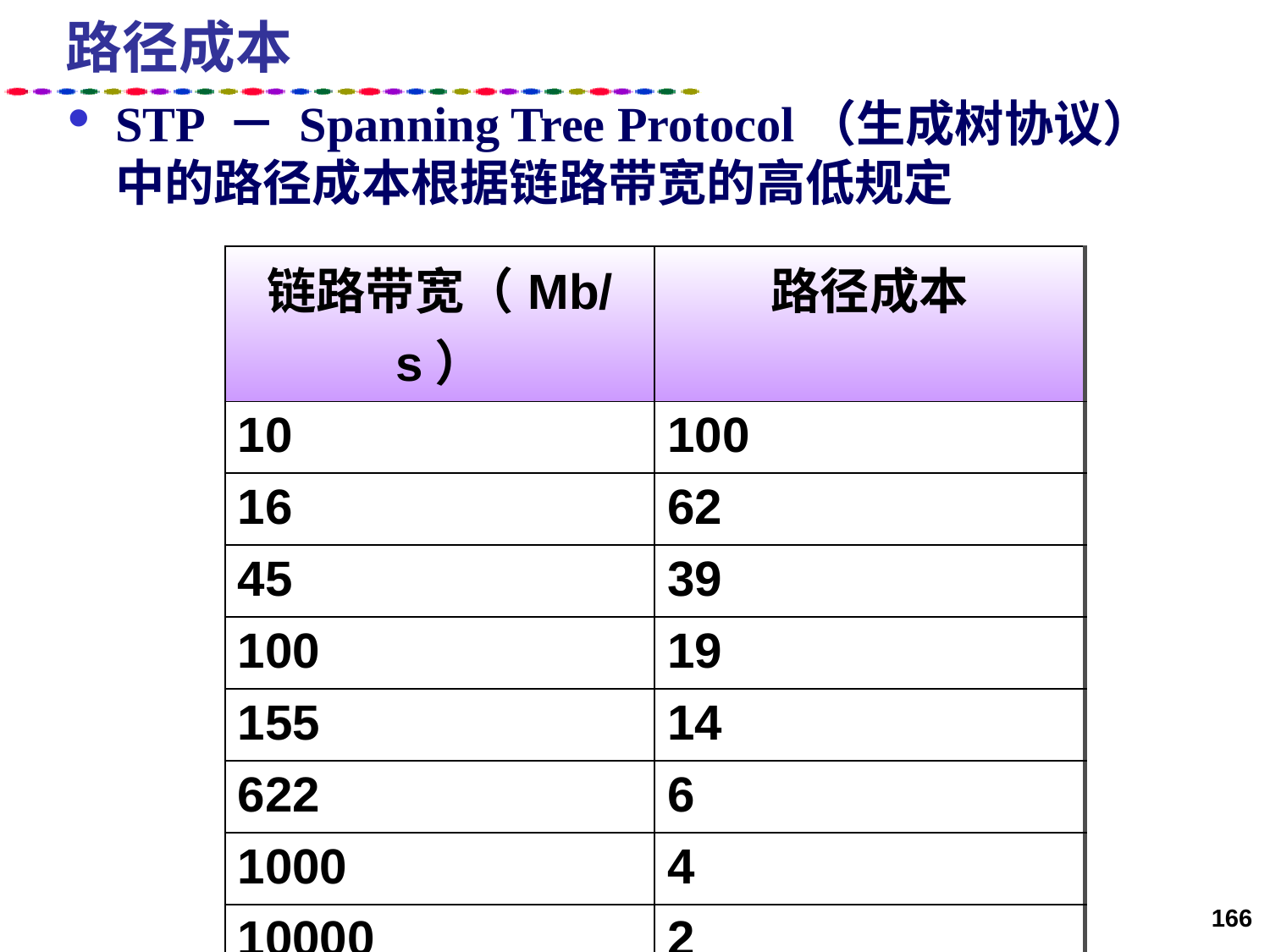

# 路径成本
STP － Spanning Tree Protocol（生成树协议） 中的路径成本根据链路带宽的高低规定
| 链路带宽（Mb/s） | 路径成本 |
| --- | --- |
| 10 | 100 |
| 16 | 62 |
| 45 | 39 |
| 100 | 19 |
| 155 | 14 |
| 622 | 6 |
| 1000 | 4 |
| 10000 | 2 |
166